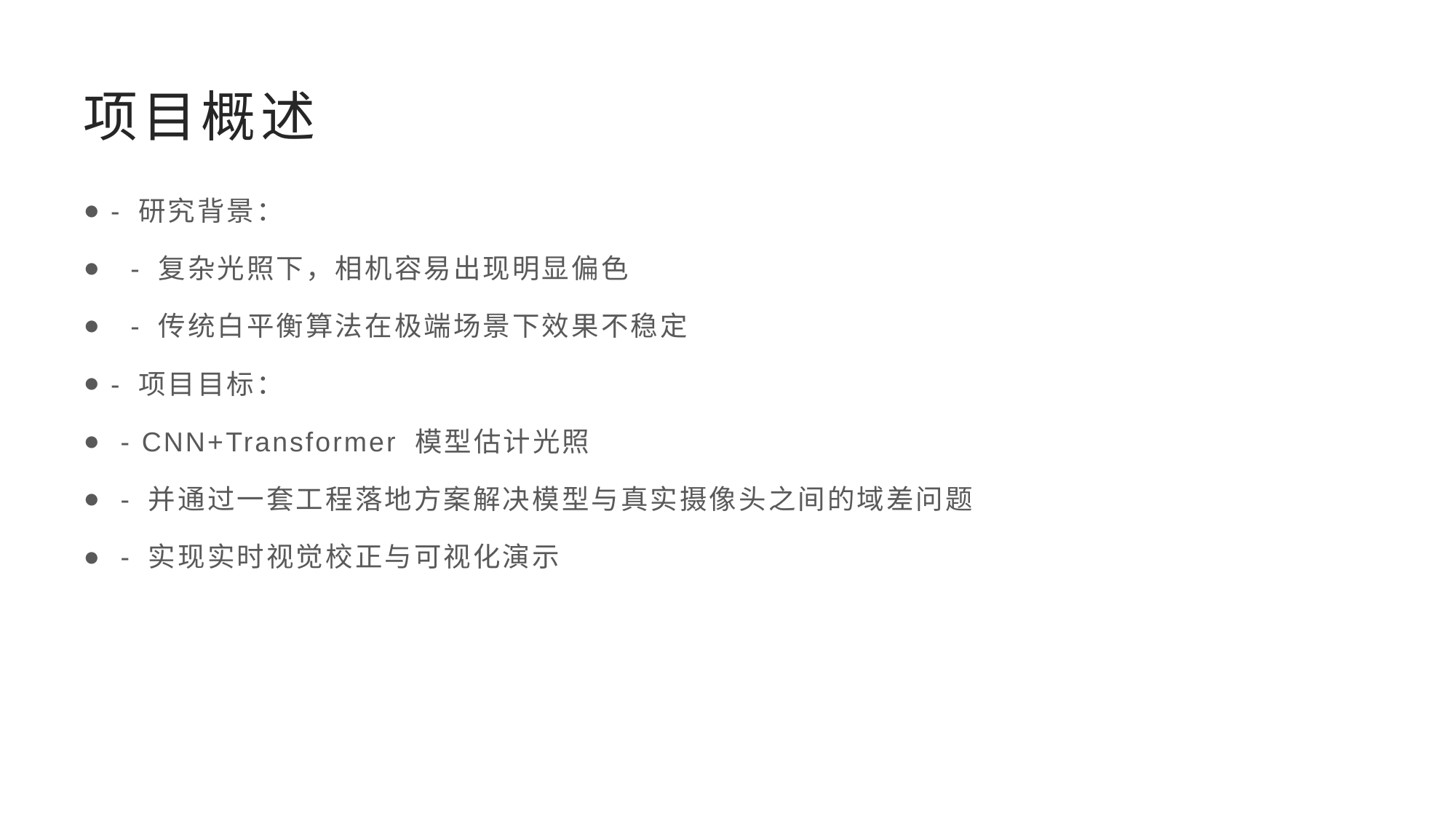

# 项目概述
- 研究背景：
  - 复杂光照下，相机容易出现明显偏色
  - 传统白平衡算法在极端场景下效果不稳定
- 项目目标：
 - CNN+Transformer 模型估计光照
 - 并通过一套工程落地方案解决模型与真实摄像头之间的域差问题
 - 实现实时视觉校正与可视化演示